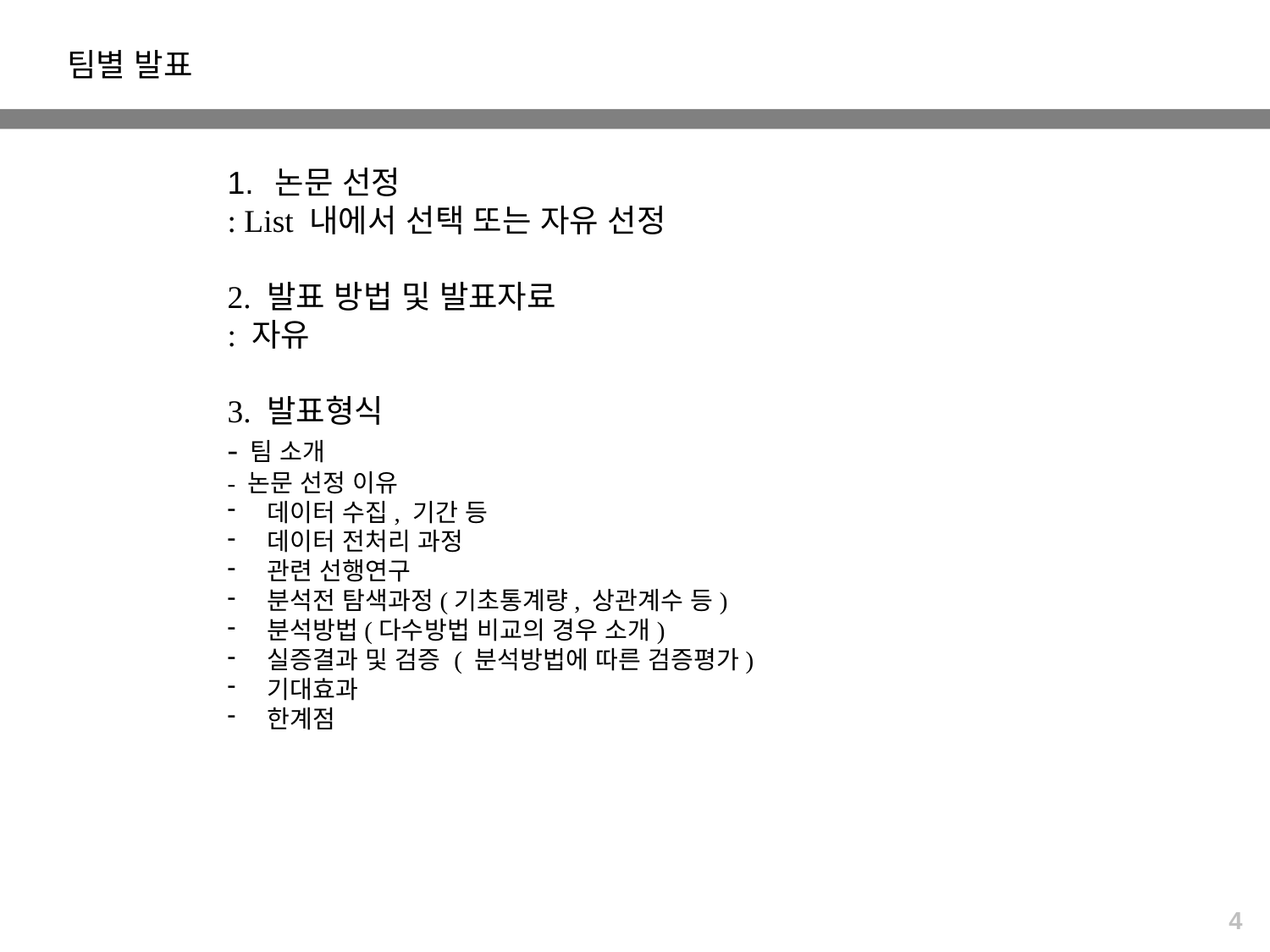

팀별 발표

논문 선정
: List 내에서 선택 또는 자유 선정

2. 발표 방법 및 발표자료
: 자유

3. 발표형식
- 팀 소개
- 논문 선정 이유
데이터 수집, 기간 등
데이터 전처리 과정
관련 선행연구
분석전 탐색과정(기초통계량, 상관계수 등)
분석방법(다수방법 비교의 경우 소개)
실증결과 및 검증 ( 분석방법에 따른 검증평가)
기대효과
한계점
4